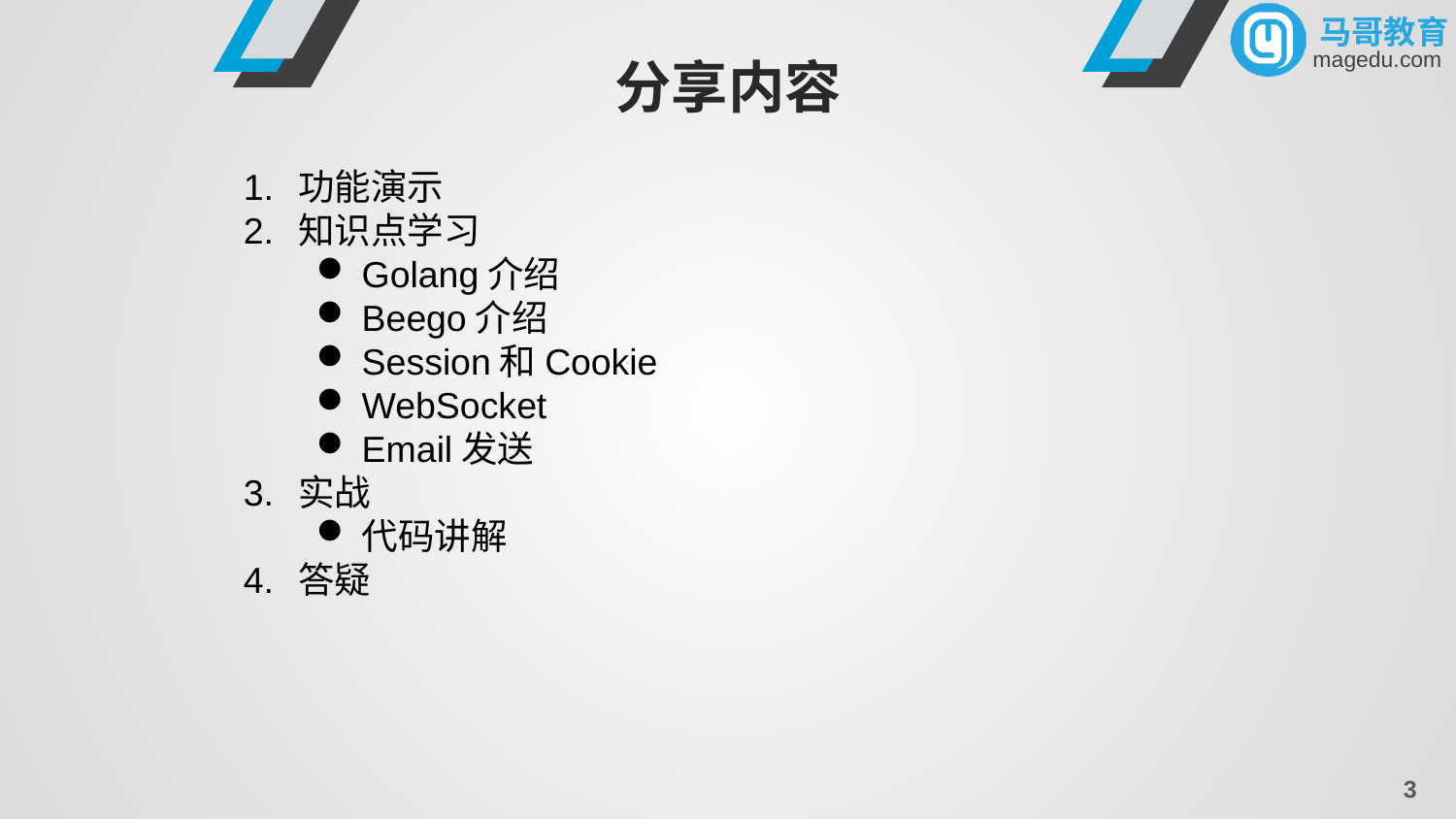

分享内容
功能演示
知识点学习
Golang介绍
Beego介绍
Session和Cookie
WebSocket
Email发送
实战
代码讲解
答疑